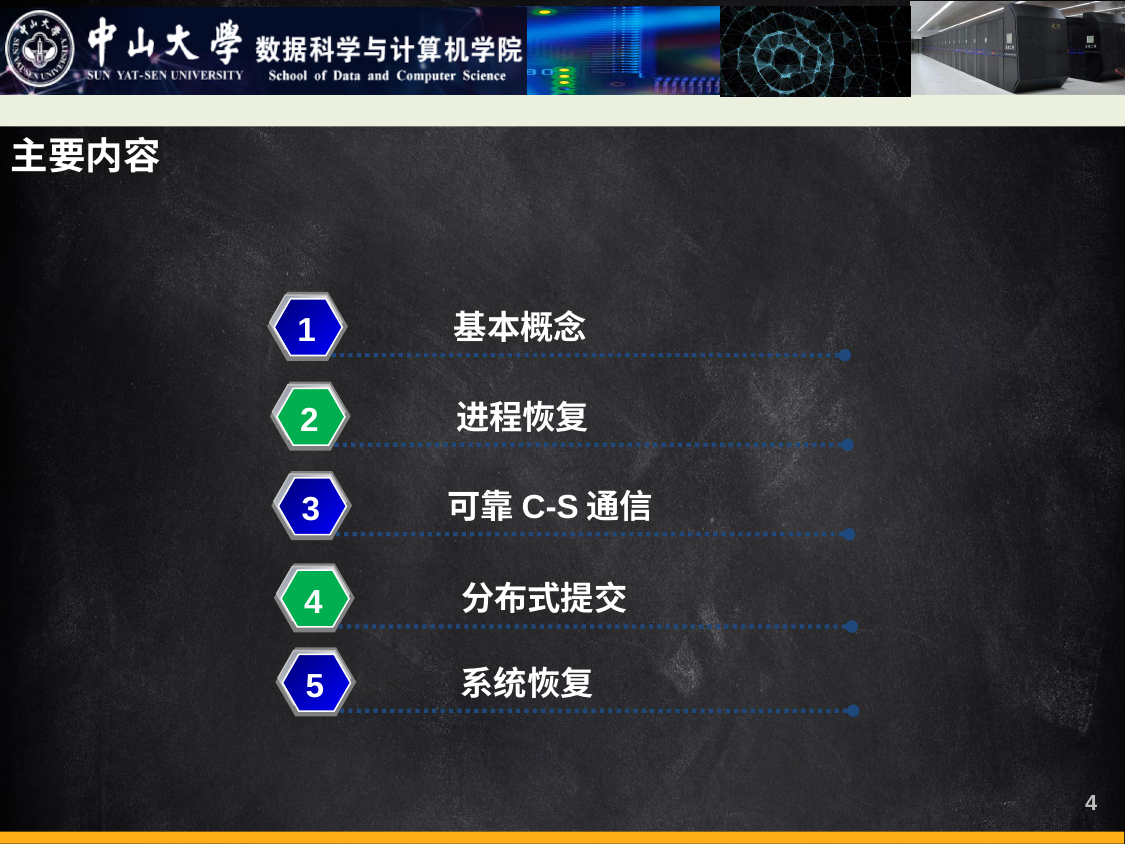

主要内容

基本概念
1

进程恢复
2

可靠C-S通信
3

分布式提交
4

系统恢复
5